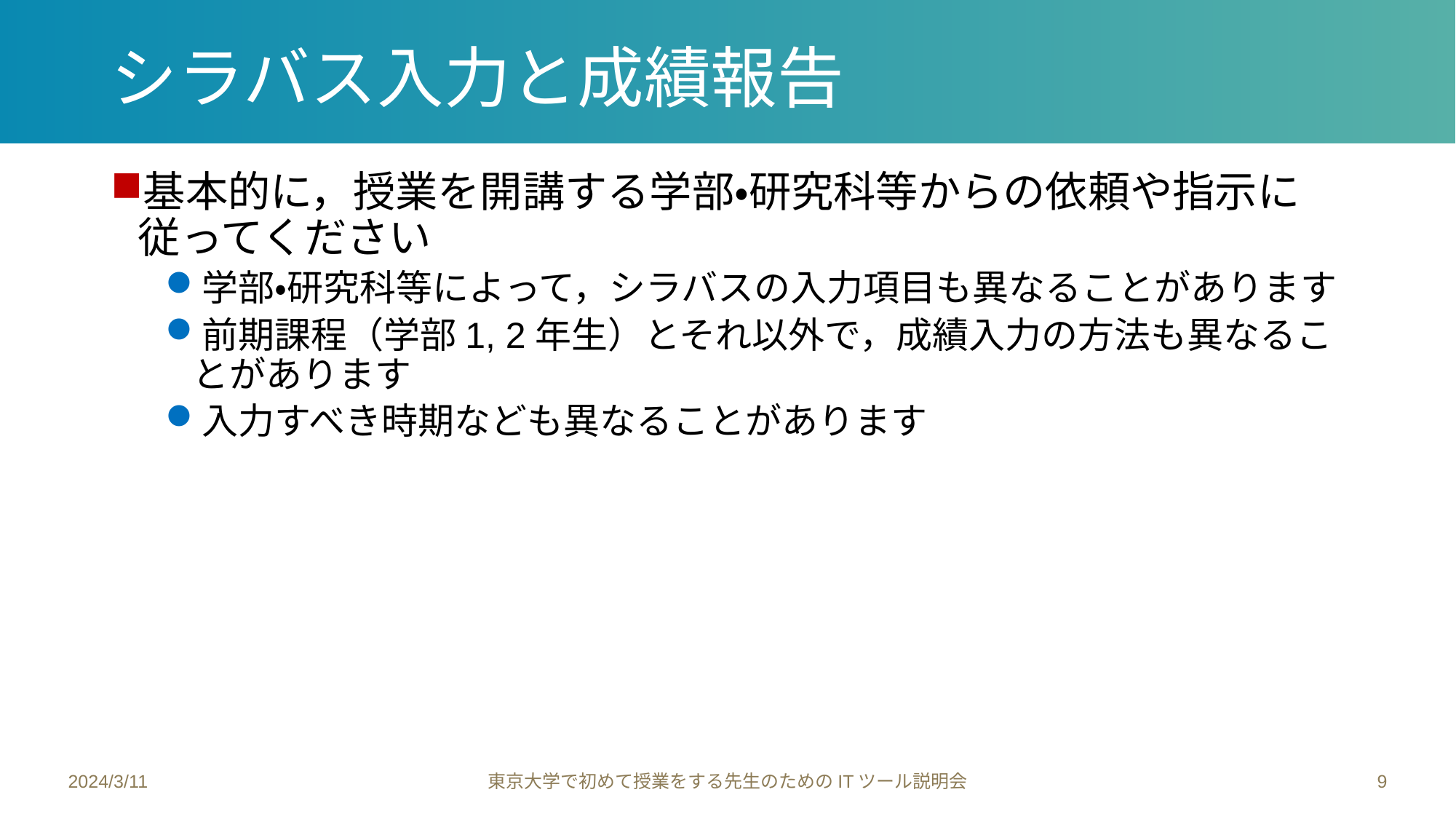

# シラバス入力と成績報告
基本的に，授業を開講する学部・研究科等からの依頼や指示に従ってください
学部・研究科等によって，シラバスの入力項目も異なることがあります
前期課程（学部1, 2年生）とそれ以外で，成績入力の方法も異なることがあります
入力すべき時期なども異なることがあります
2024/3/11
東京大学で初めて授業をする先生のためのITツール説明会
9